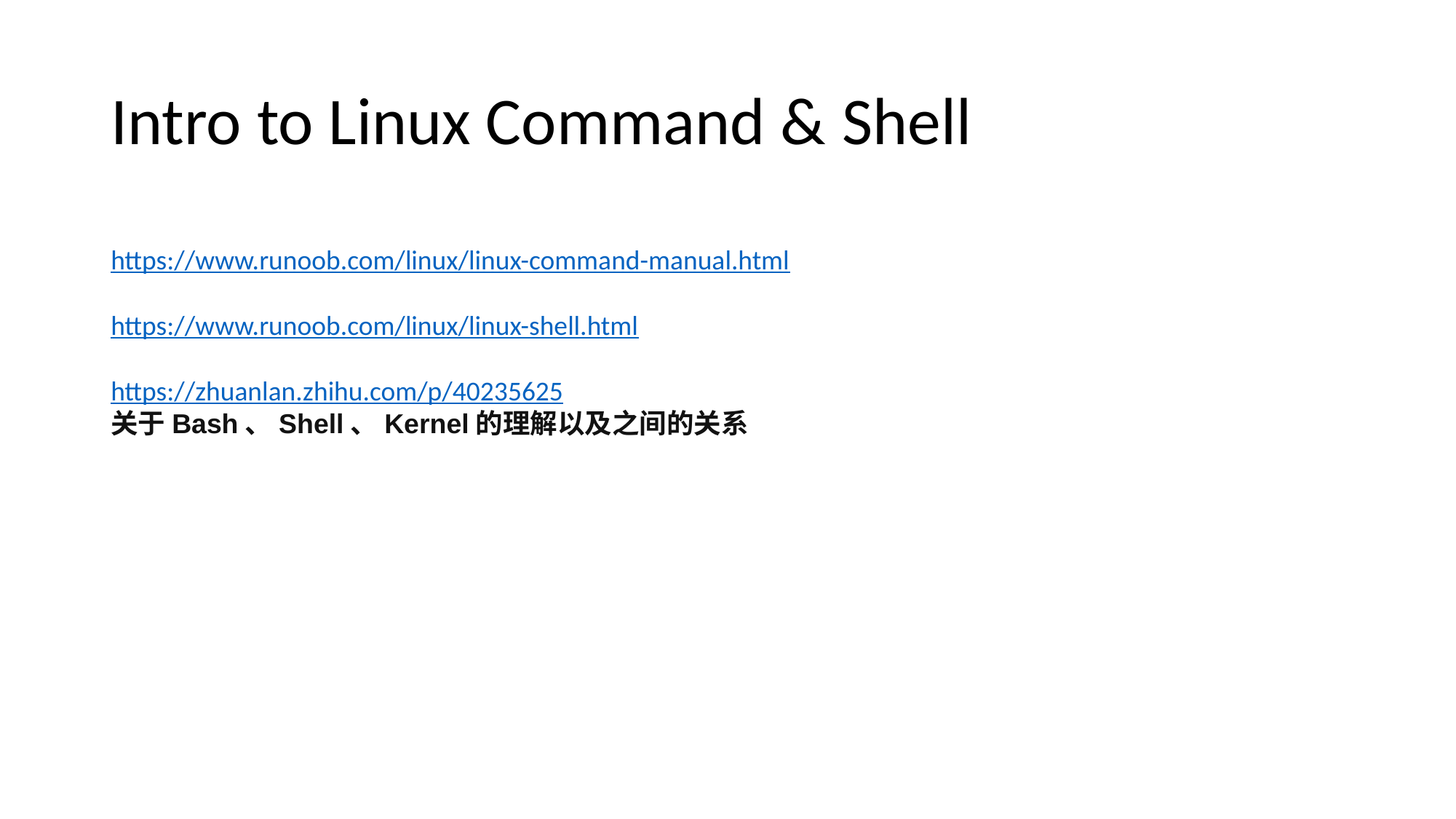

# Intro to Linux Command & Shell
https://www.runoob.com/linux/linux-command-manual.html

https://www.runoob.com/linux/linux-shell.html

https://zhuanlan.zhihu.com/p/40235625
关于Bash、Shell、Kernel的理解以及之间的关系